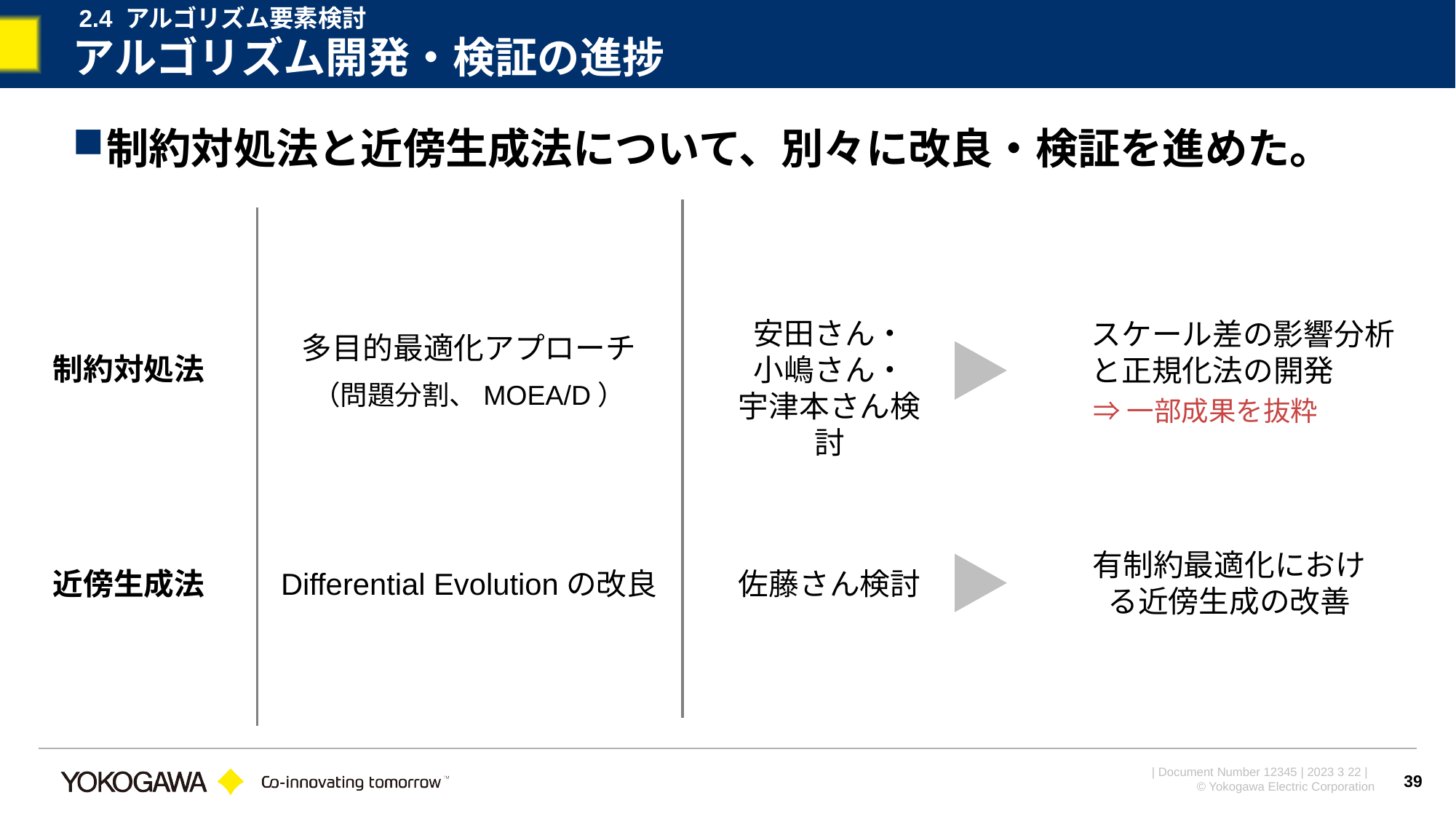

2.4 アルゴリズム要素検討
# アルゴリズム開発・検証の進捗
制約対処法と近傍生成法について、別々に改良・検証を進めた。
安田さん・
小嶋さん・
宇津本さん検討
スケール差の影響分析と正規化法の開発
多目的最適化アプローチ

制約対処法
（問題分割、MOEA/D）
⇒一部成果を抜粋
有制約最適化における近傍生成の改善

近傍生成法
Differential Evolutionの改良
佐藤さん検討
39